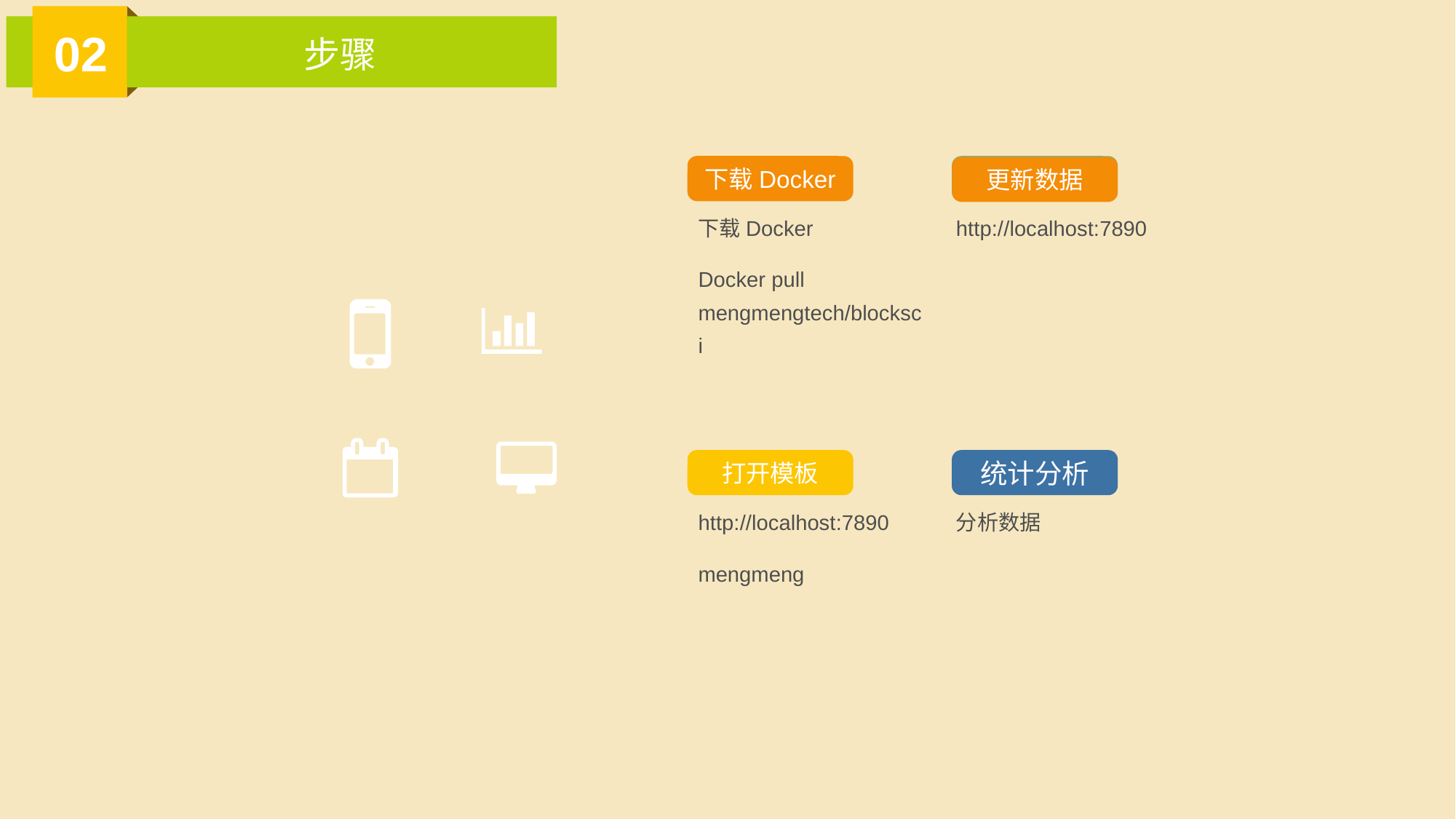

02
步骤
下载Docker

更新数据
下载Docker
Docker pull mengmengtech/blocksci
http://localhost:7890

打开模板
统计分析
http://localhost:7890
mengmeng
分析数据